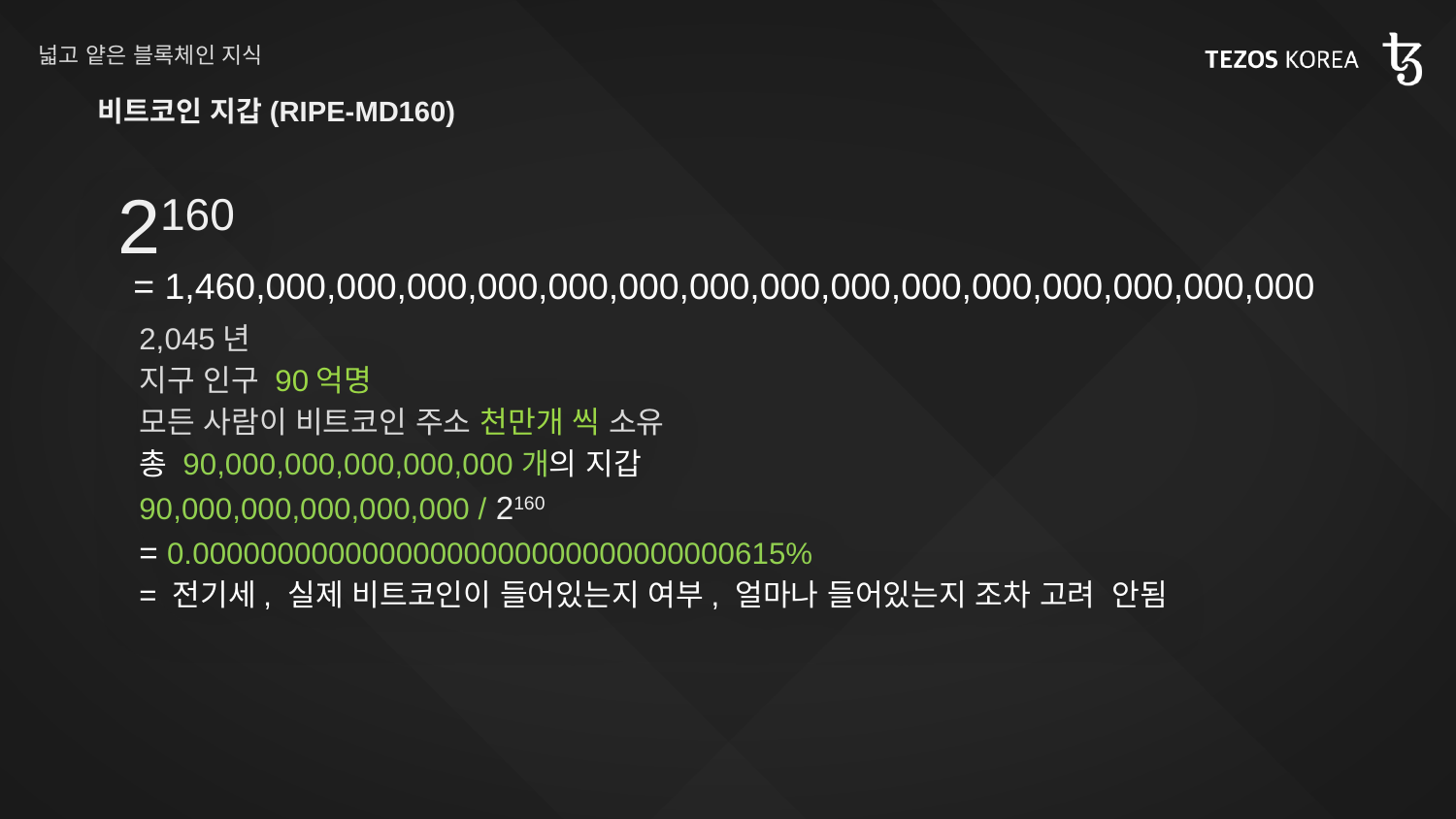

# 넓고 얕은 블록체인 지식
비트코인 지갑(RIPE-MD160)
2160
= 1,460,000,000,000,000,000,000,000,000,000,000,000,000,000,000,000
2,045년
지구 인구 90억명
모든 사람이 비트코인 주소 천만개 씩 소유
총 90,000,000,000,000,000개의 지갑
90,000,000,000,000,000 / 2160
= 0.00000000000000000000000000000000615%
= 전기세, 실제 비트코인이 들어있는지 여부, 얼마나 들어있는지 조차 고려  안됨